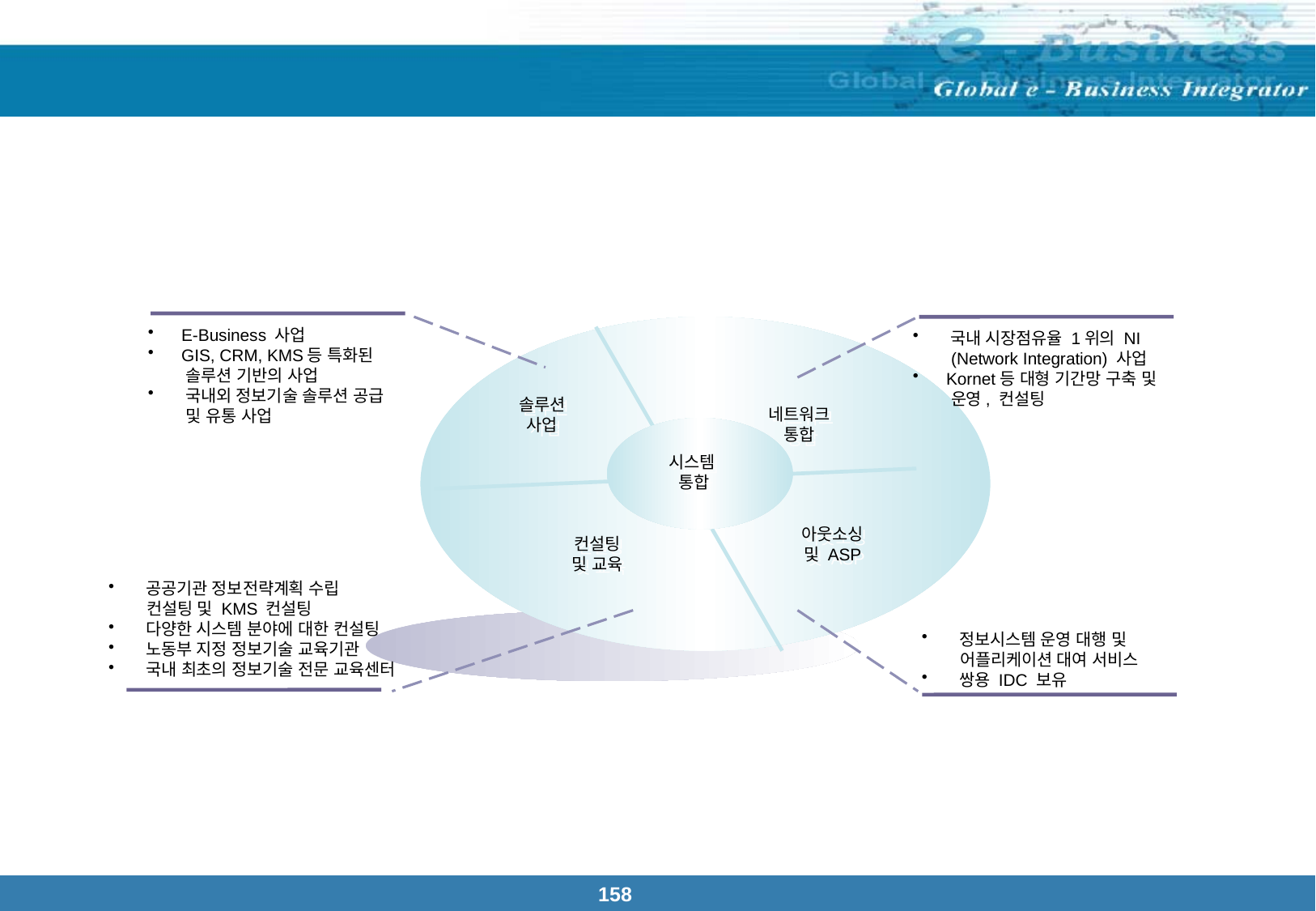

E-Business 사업
 GIS, CRM, KMS등 특화된
  솔루션 기반의 사업
 국내외 정보기술 솔루션 공급
  및 유통 사업
 국내 시장점유율 1위의 NI
  (Network Integration) 사업
 Kornet등 대형 기간망 구축 및
  운영, 컨설팅

솔루션
사업
네트워크
통합

시스템
통합

아웃소싱
및 ASP
컨설팅
및 교육

 공공기관 정보전략계획 수립
  컨설팅 및 KMS 컨설팅
 다양한 시스템 분야에 대한 컨설팅
 노동부 지정 정보기술 교육기관
 국내 최초의 정보기술 전문 교육센터

 정보시스템 운영 대행 및
  어플리케이션 대여 서비스
 쌍용 IDC 보유

158